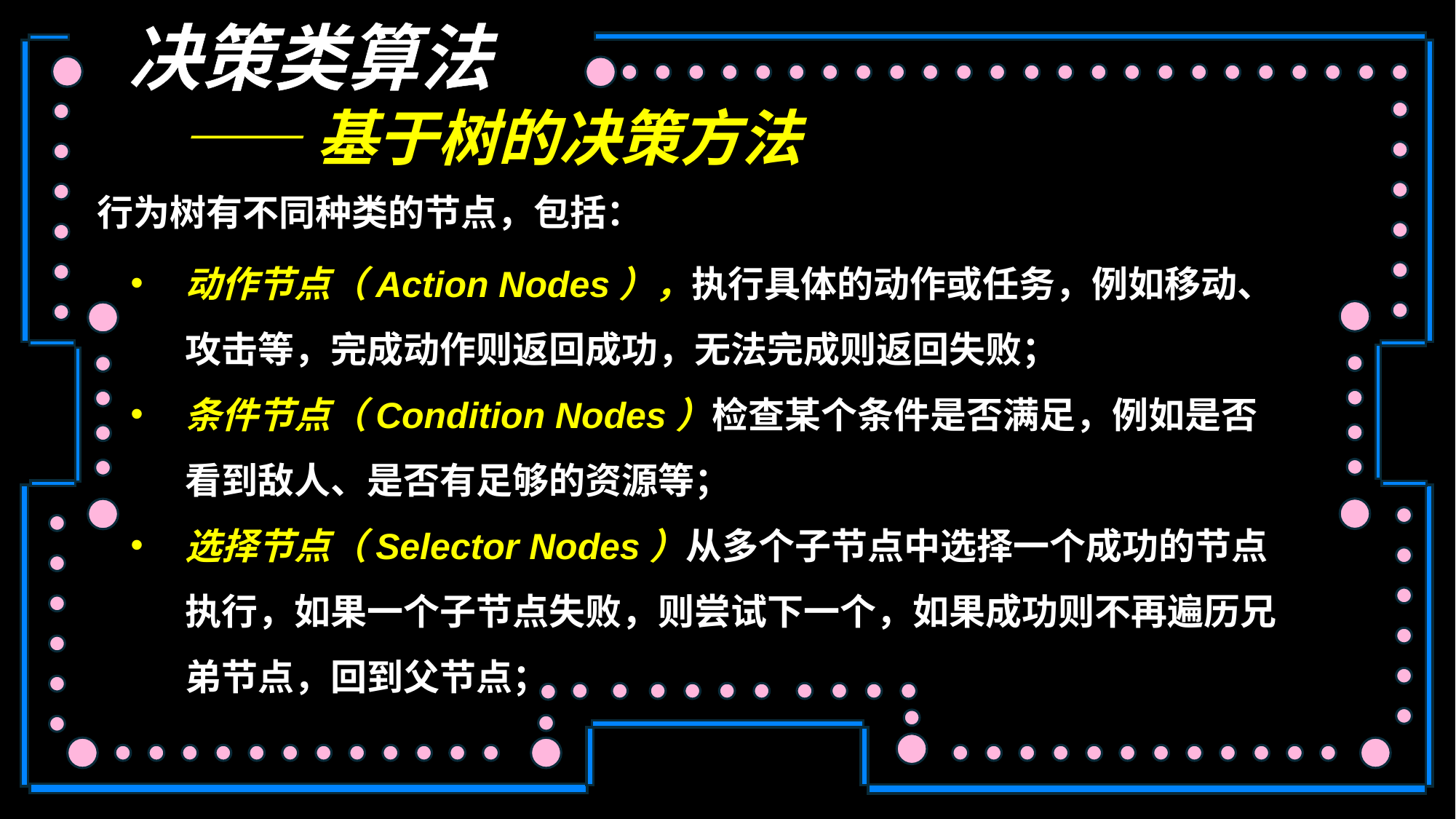

决策类算法

——基于树的决策方法

行为树有不同种类的节点，包括：

动作节点（Action Nodes），执行具体的动作或任务，例如移动、攻击等，完成动作则返回成功，无法完成则返回失败；
条件节点（Condition Nodes）检查某个条件是否满足，例如是否看到敌人、是否有足够的资源等；
选择节点（Selector Nodes）从多个子节点中选择一个成功的节点执行，如果一个子节点失败，则尝试下一个，如果成功则不再遍历兄弟节点，回到父节点；